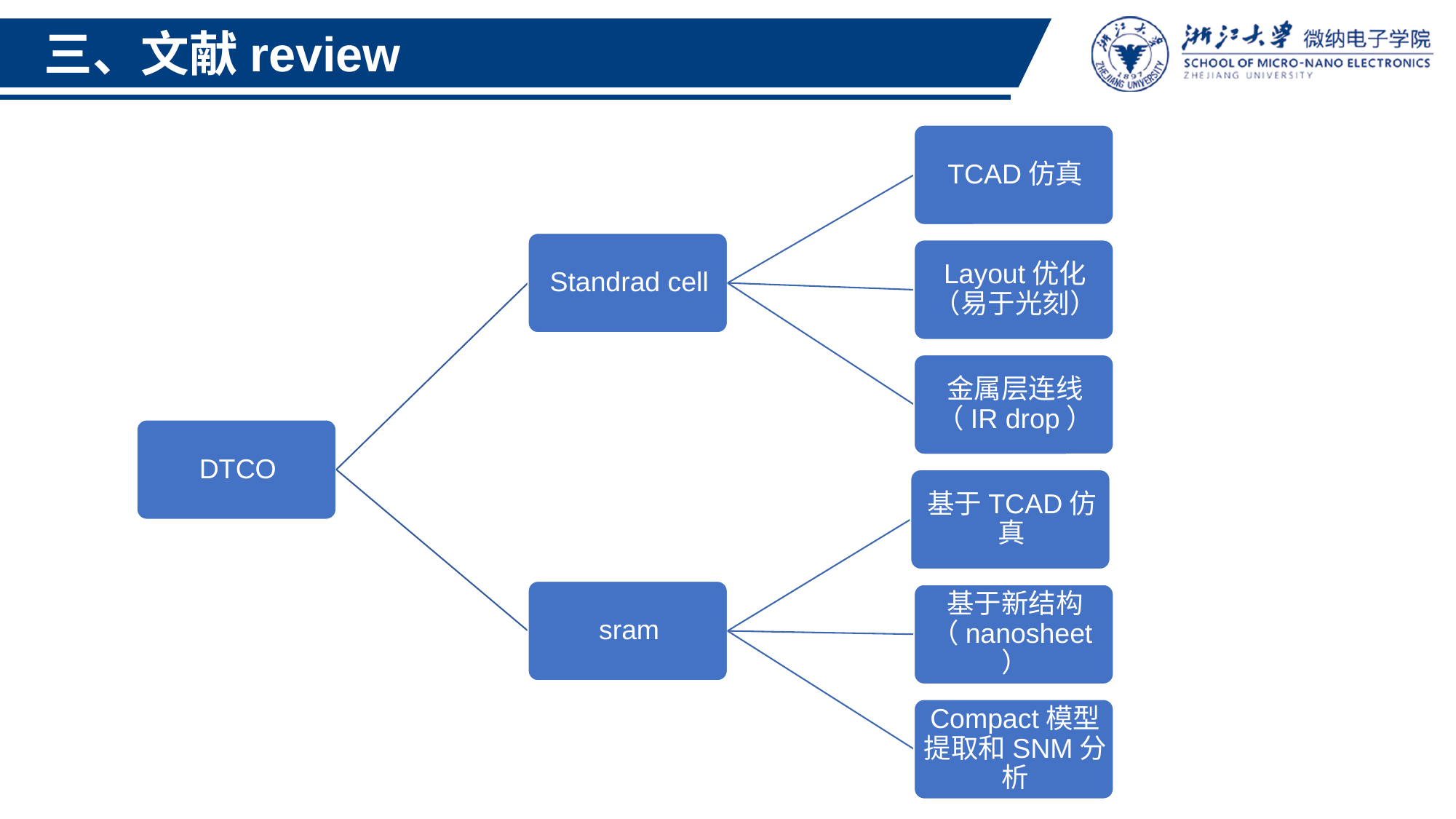

三、文献review
DTCO

Standrad cell

TCAD仿真

Layout优化（易于光刻）

金属层连线（IR drop）

sram

基于TCAD仿真

基于新结构（nanosheet）

Compact模型提取和SNM分析